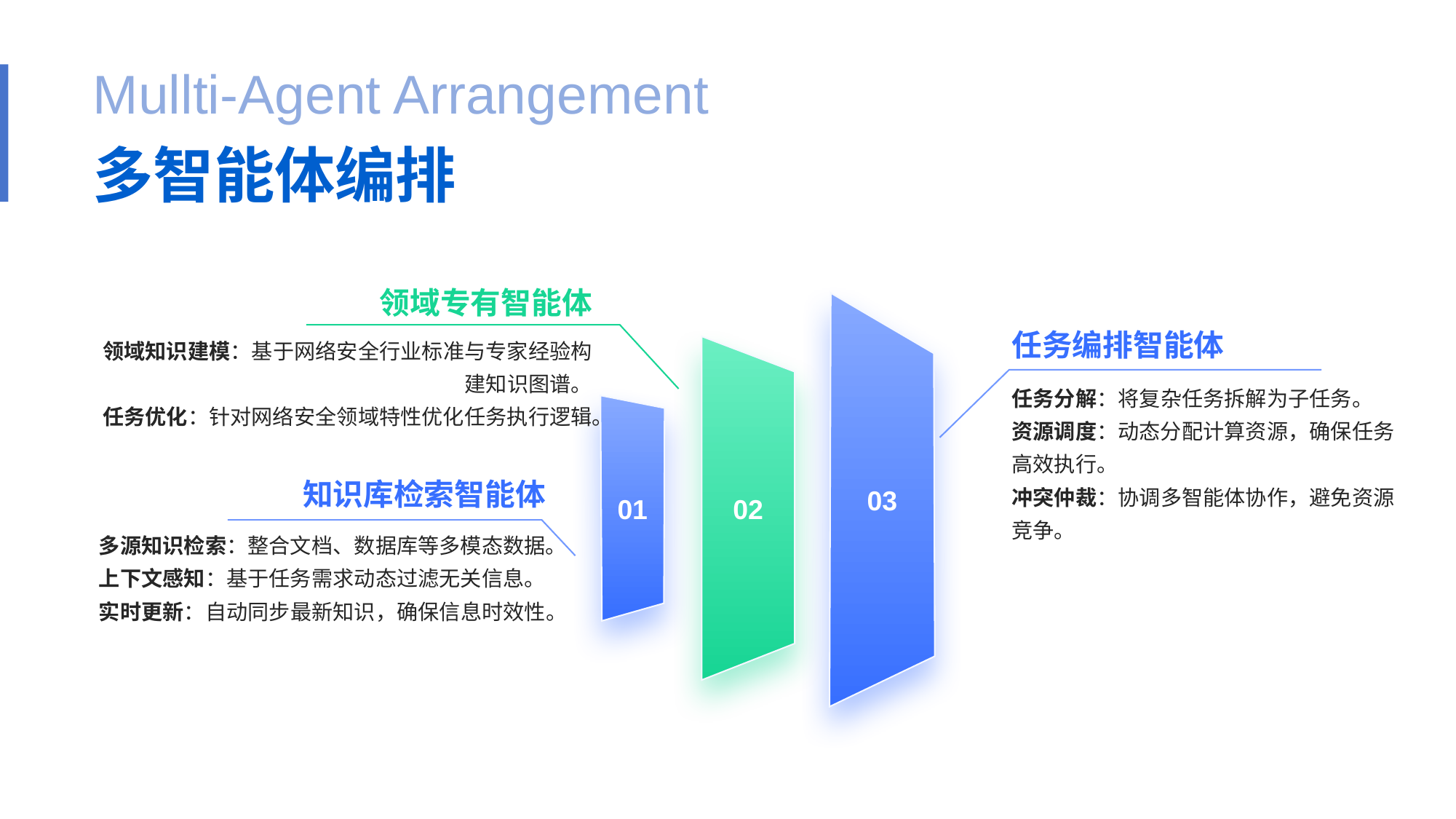

Mullti-Agent Arrangement

多智能体编排
领域专有智能体
03
任务编排智能体

领域知识建模：基于网络安全行业标准与专家经验构建知识图谱。
任务优化：针对网络安全领域特性优化任务执行逻辑。
02

任务分解：将复杂任务拆解为子任务。
资源调度：动态分配计算资源，确保任务高效执行。
冲突仲裁：协调多智能体协作，避免资源竞争。
01
知识库检索智能体

多源知识检索：整合文档、数据库等多模态数据。
上下文感知：基于任务需求动态过滤无关信息。
实时更新：自动同步最新知识，确保信息时效性。